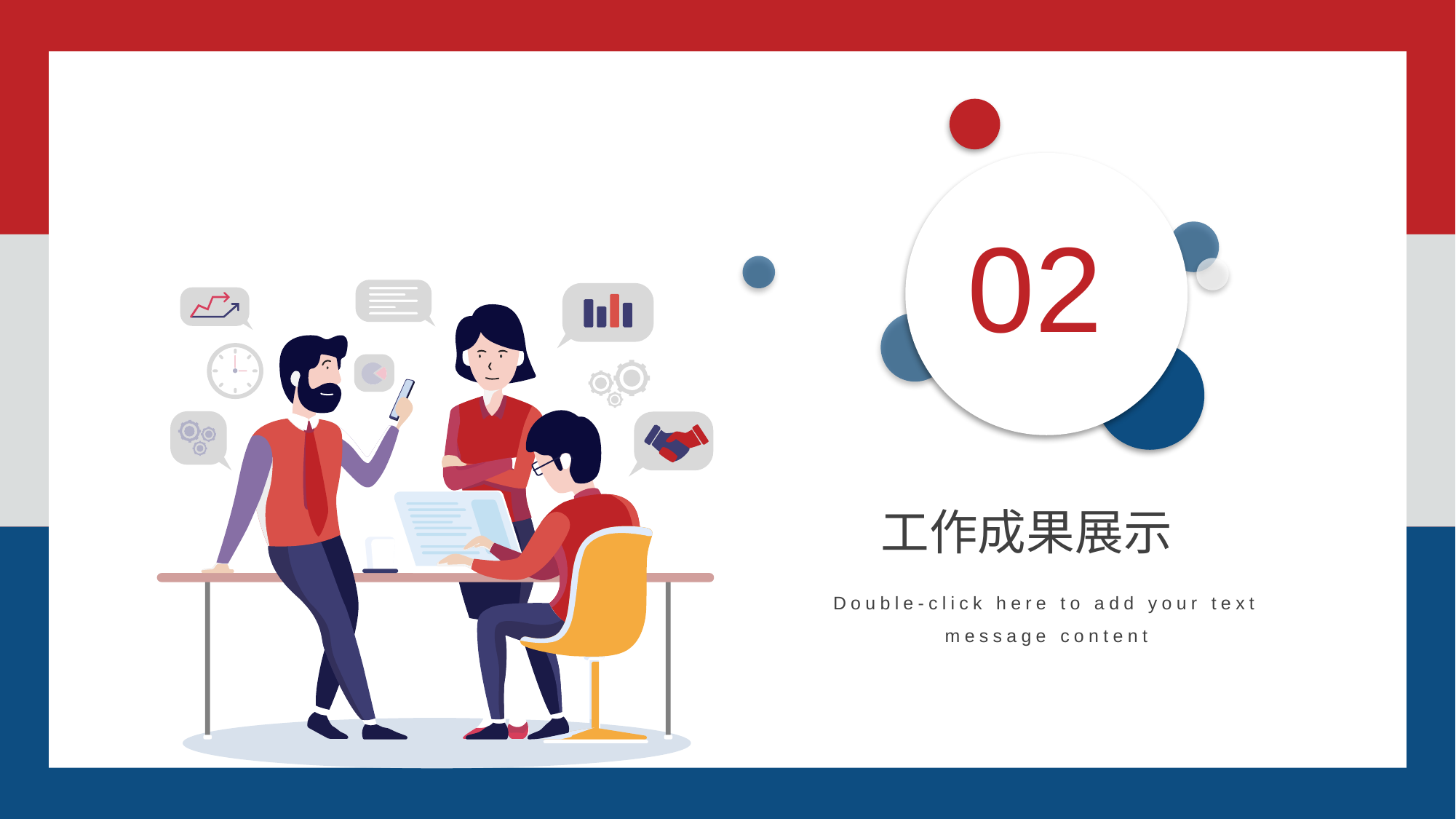

02

工作成果展示

Double-click here to add your text message content